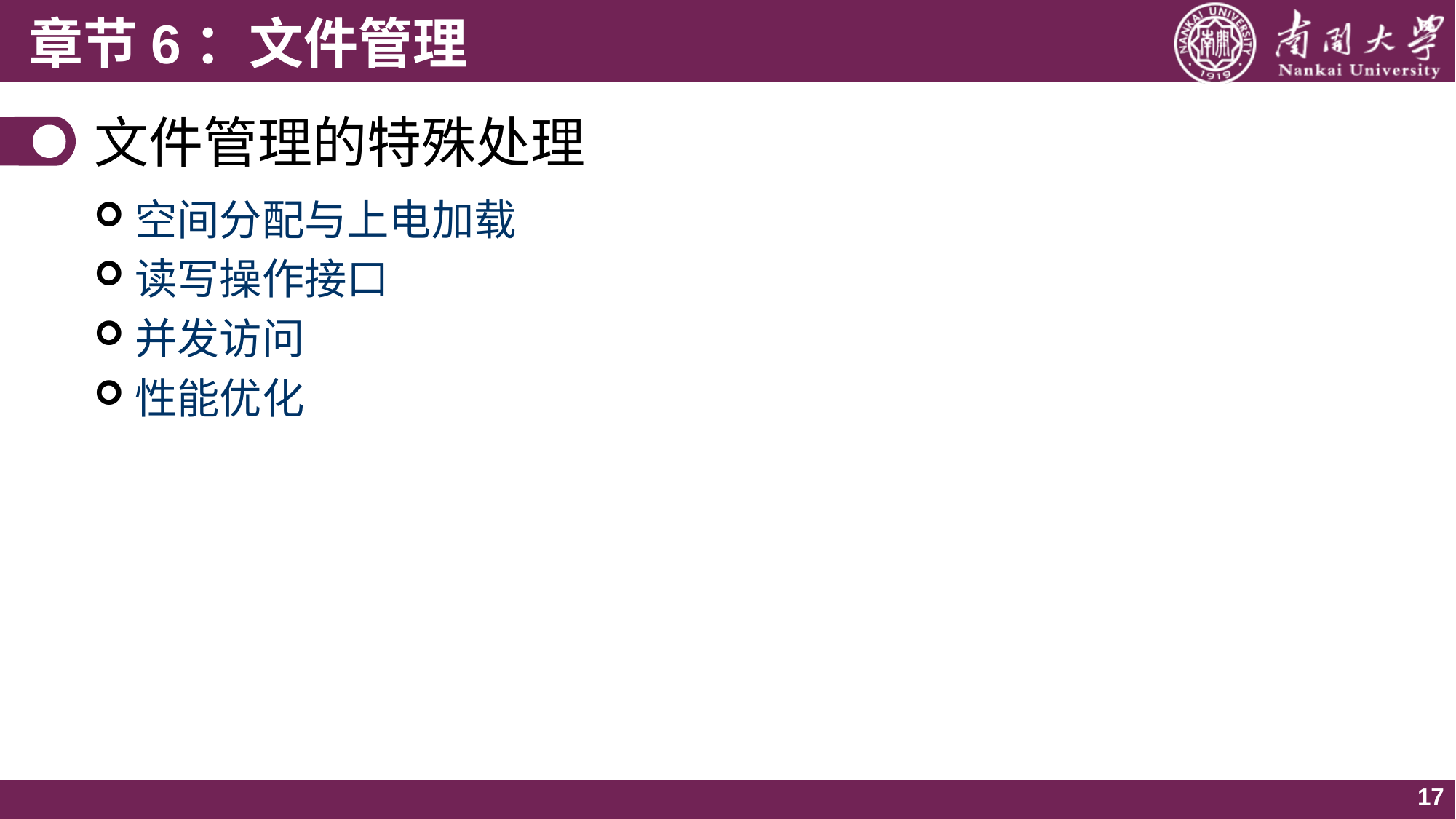

# 文件管理的特殊处理
空间分配与上电加载
读写操作接口
并发访问
性能优化
17